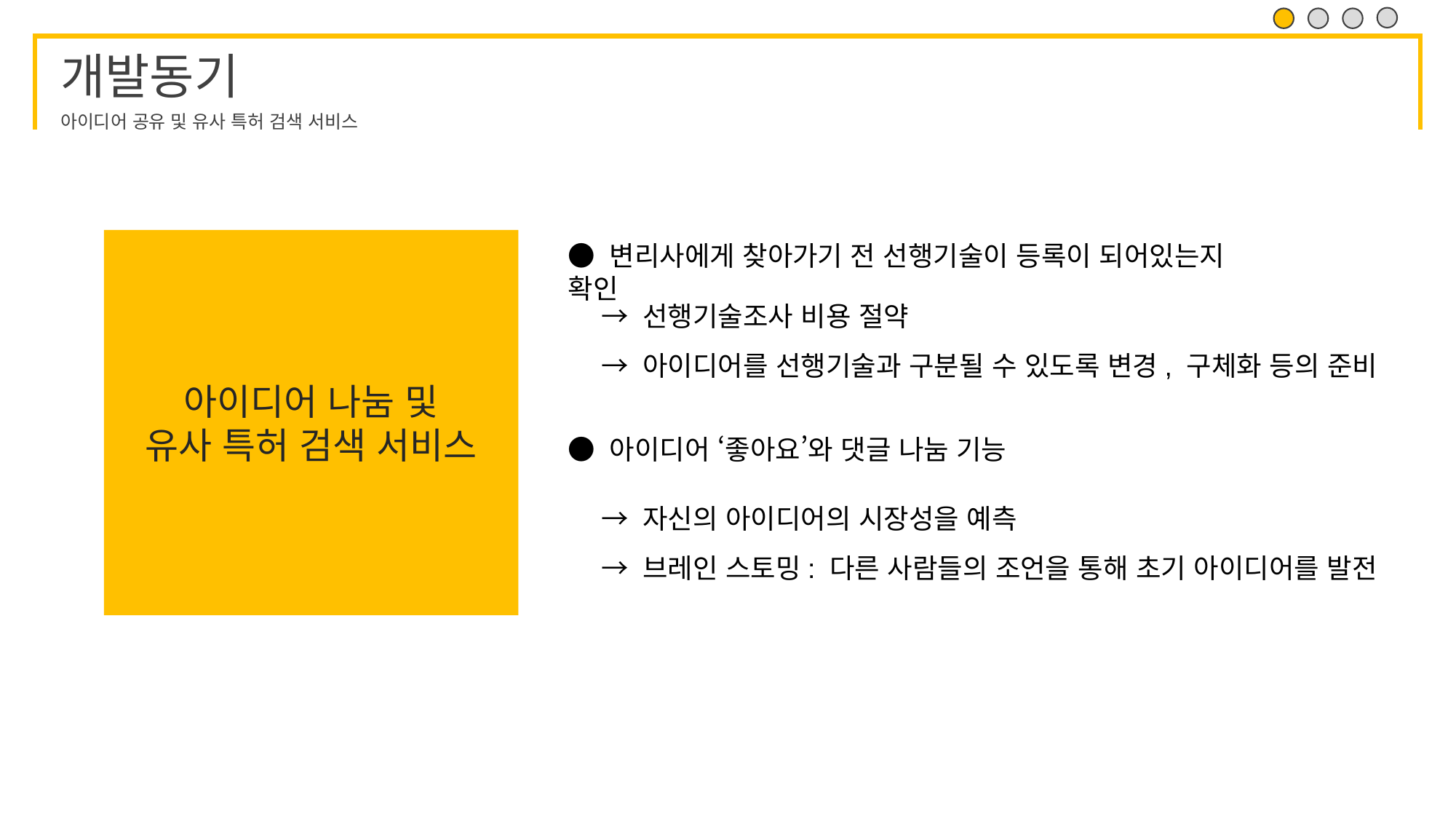

아이디어 나눔 및
유사 특허 검색 서비스
● 변리사에게 찾아가기 전 선행기술이 등록이 되어있는지 확인
→ 선행기술조사 비용 절약
→ 아이디어를 선행기술과 구분될 수 있도록 변경, 구체화 등의 준비
● 아이디어 ‘좋아요’와 댓글 나눔 기능
→ 자신의 아이디어의 시장성을 예측
→ 브레인 스토밍: 다른 사람들의 조언을 통해 초기 아이디어를 발전